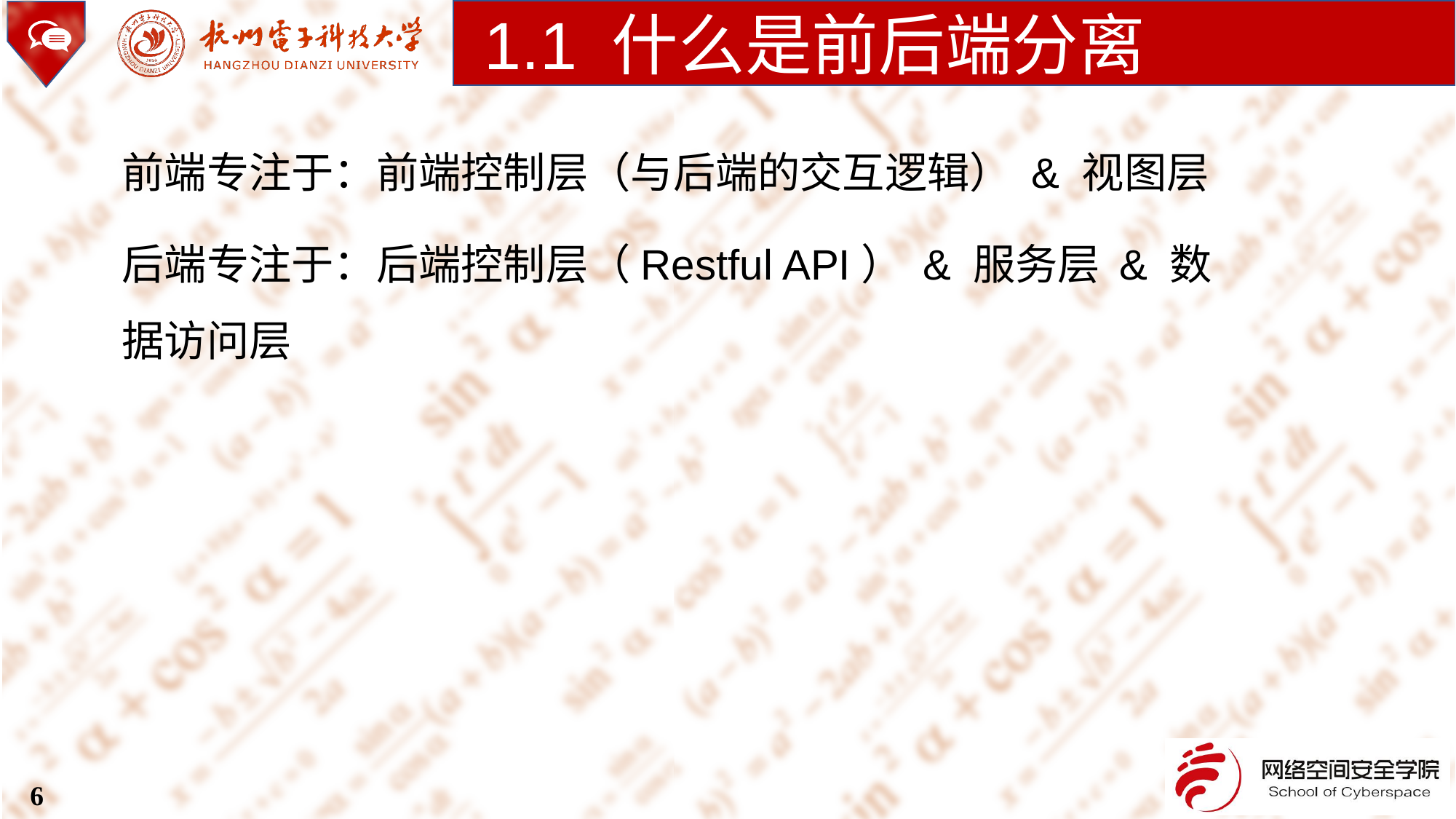

1.1 什么是前后端分离
前端专注于：前端控制层（与后端的交互逻辑） & 视图层
后端专注于：后端控制层（Restful API） & 服务层 & 数据访问层
6